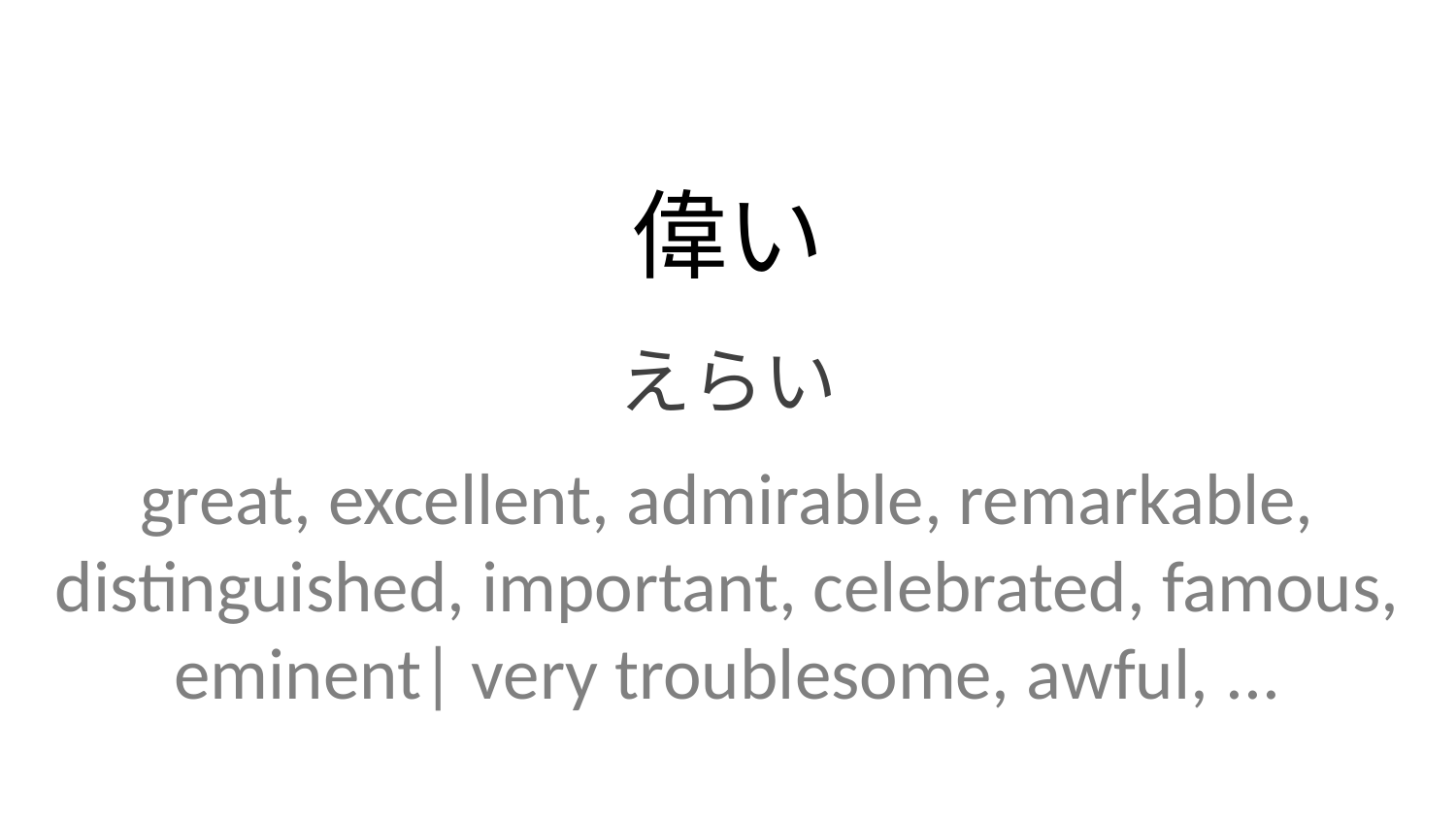

偉い

えらい
great, excellent, admirable, remarkable, distinguished, important, celebrated, famous, eminent| very troublesome, awful, ...